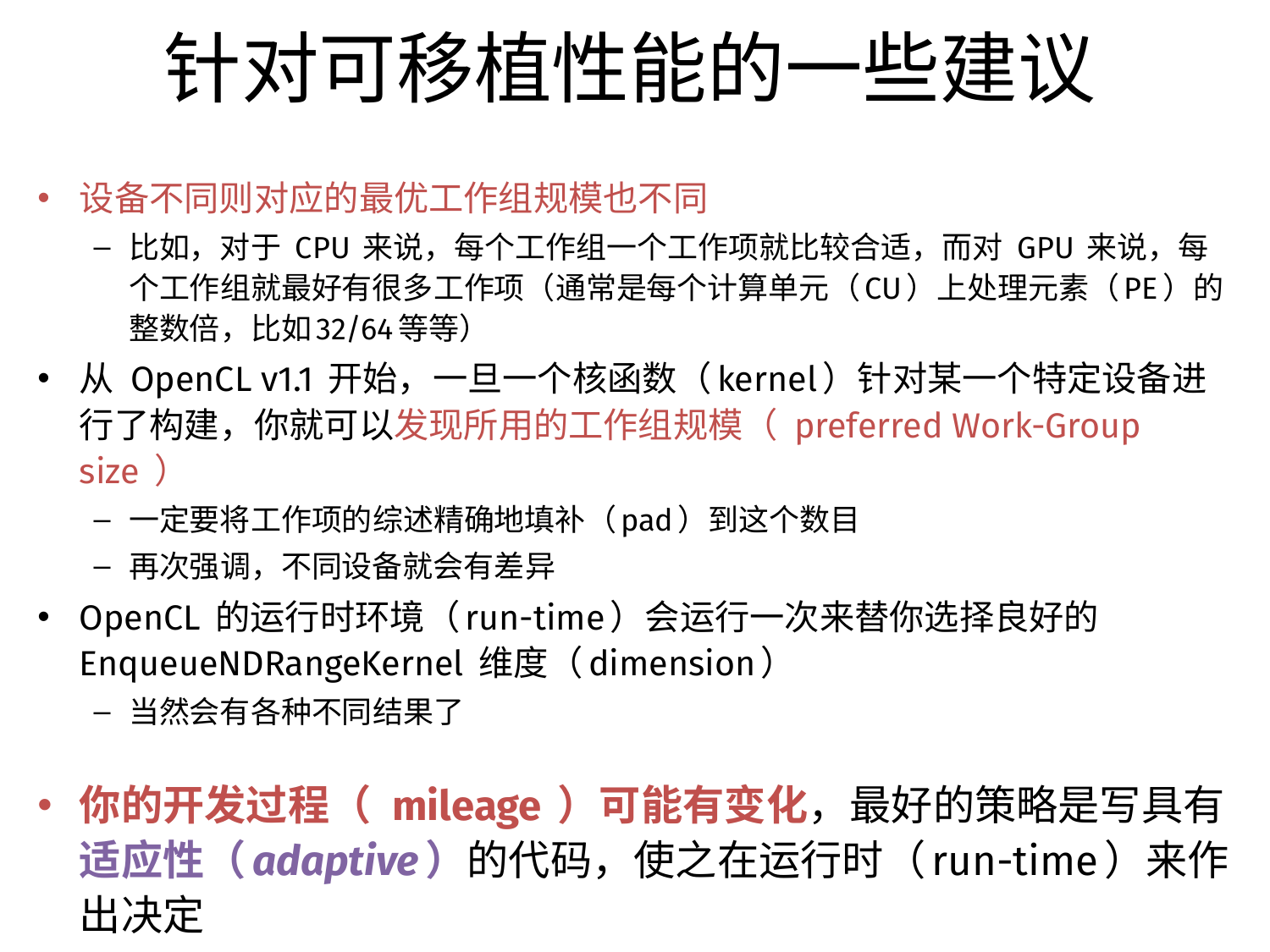

针对可移植性能的一些建议
设备不同则对应的最优工作组规模也不同
比如，对于 CPU 来说，每个工作组一个工作项就比较合适，而对 GPU 来说，每个工作组就最好有很多工作项（通常是每个计算单元（CU）上处理元素（PE）的整数倍，比如32/64等等）
从 OpenCL v1.1 开始，一旦一个核函数（kernel）针对某一个特定设备进行了构建，你就可以发现所用的工作组规模（ preferred Work-Group size ）
一定要将工作项的综述精确地填补（pad）到这个数目
再次强调，不同设备就会有差异
OpenCL 的运行时环境（run-time）会运行一次来替你选择良好的 EnqueueNDRangeKernel 维度（dimension）
当然会有各种不同结果了

你的开发过程（ mileage ）可能有变化，最好的策略是写具有适应性（adaptive）的代码，使之在运行时（run-time）来作出决定